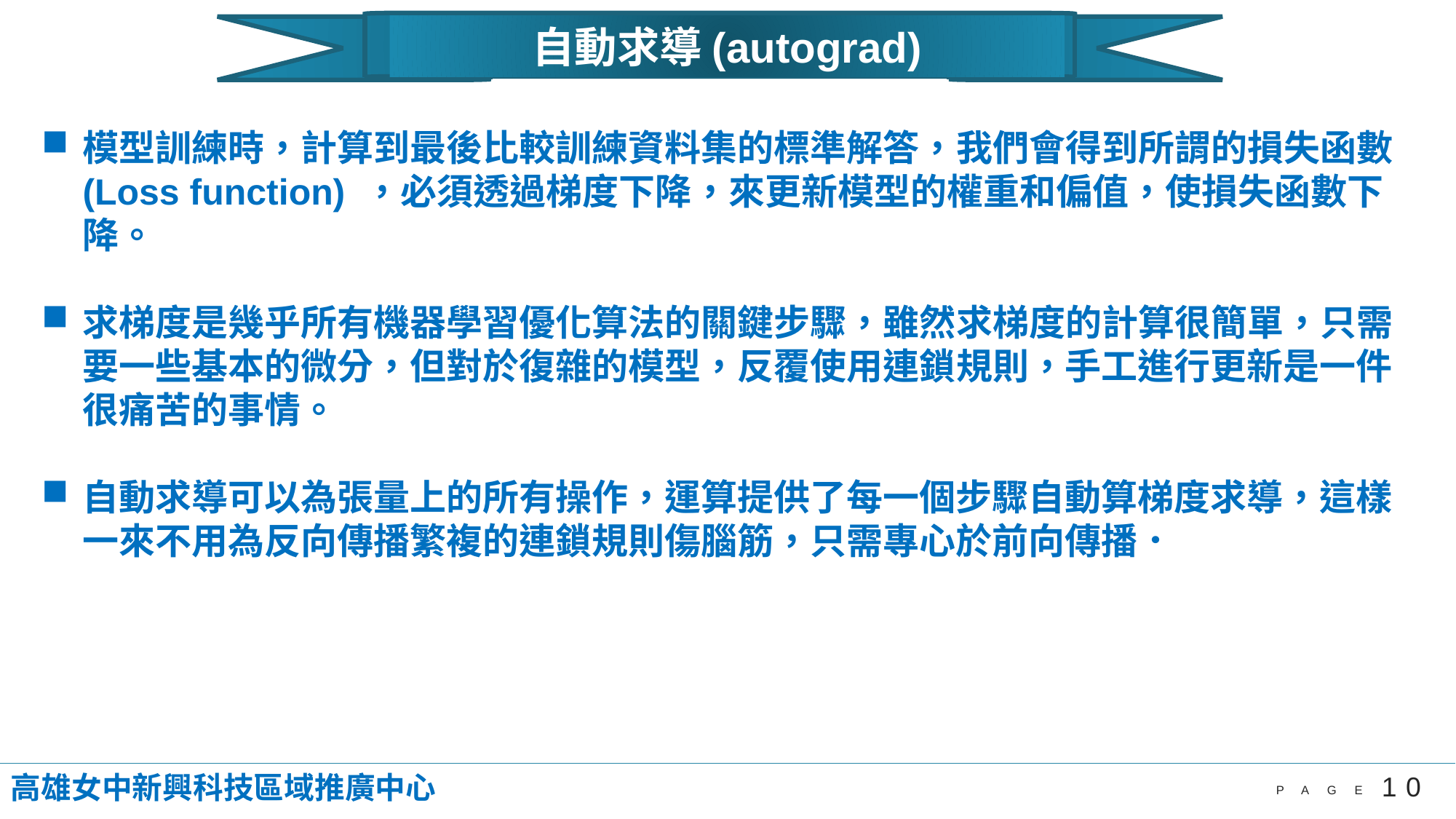

自動求導(autograd)
模型訓練時，計算到最後比較訓練資料集的標準解答，我們會得到所謂的損失函數(Loss function) ，必須透過梯度下降，來更新模型的權重和偏值，使損失函數下降。

求梯度是幾乎所有機器學習優化算法的關鍵步驟，雖然求梯度的計算很簡單，只需要一些基本的微分，但對於復雜的模型，反覆使用連鎖規則，手工進行更新是一件很痛苦的事情。

自動求導可以為張量上的所有操作，運算提供了每一個步驟自動算梯度求導，這樣一來不用為反向傳播繁複的連鎖規則傷腦筋，只需專心於前向傳播．
高雄女中新興科技區域推廣中心